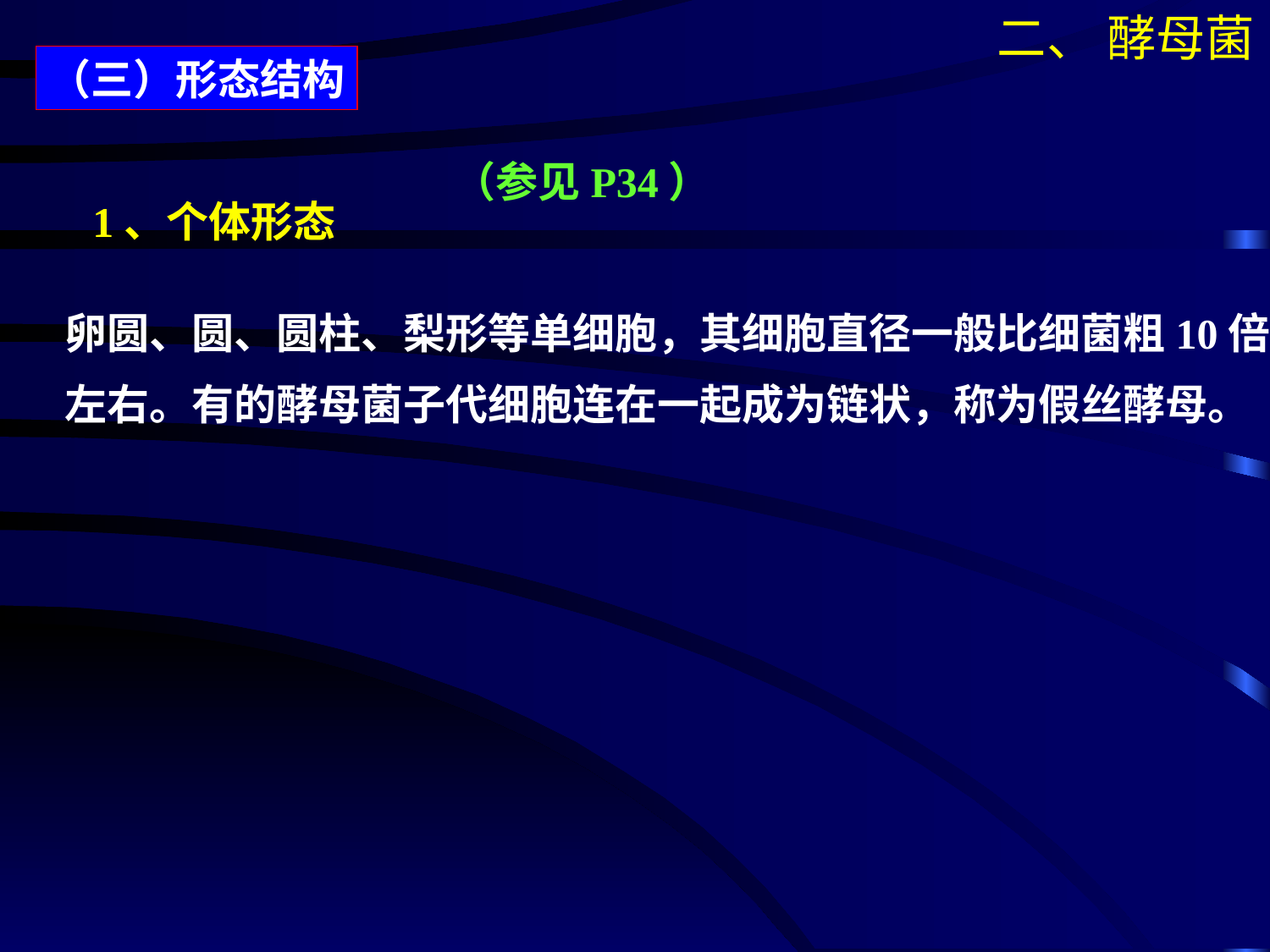

二、 酵母菌
（三）形态结构
（参见P34）
1、个体形态
卵圆、圆、圆柱、梨形等单细胞，其细胞直径一般比细菌粗10倍
左右。有的酵母菌子代细胞连在一起成为链状，称为假丝酵母。